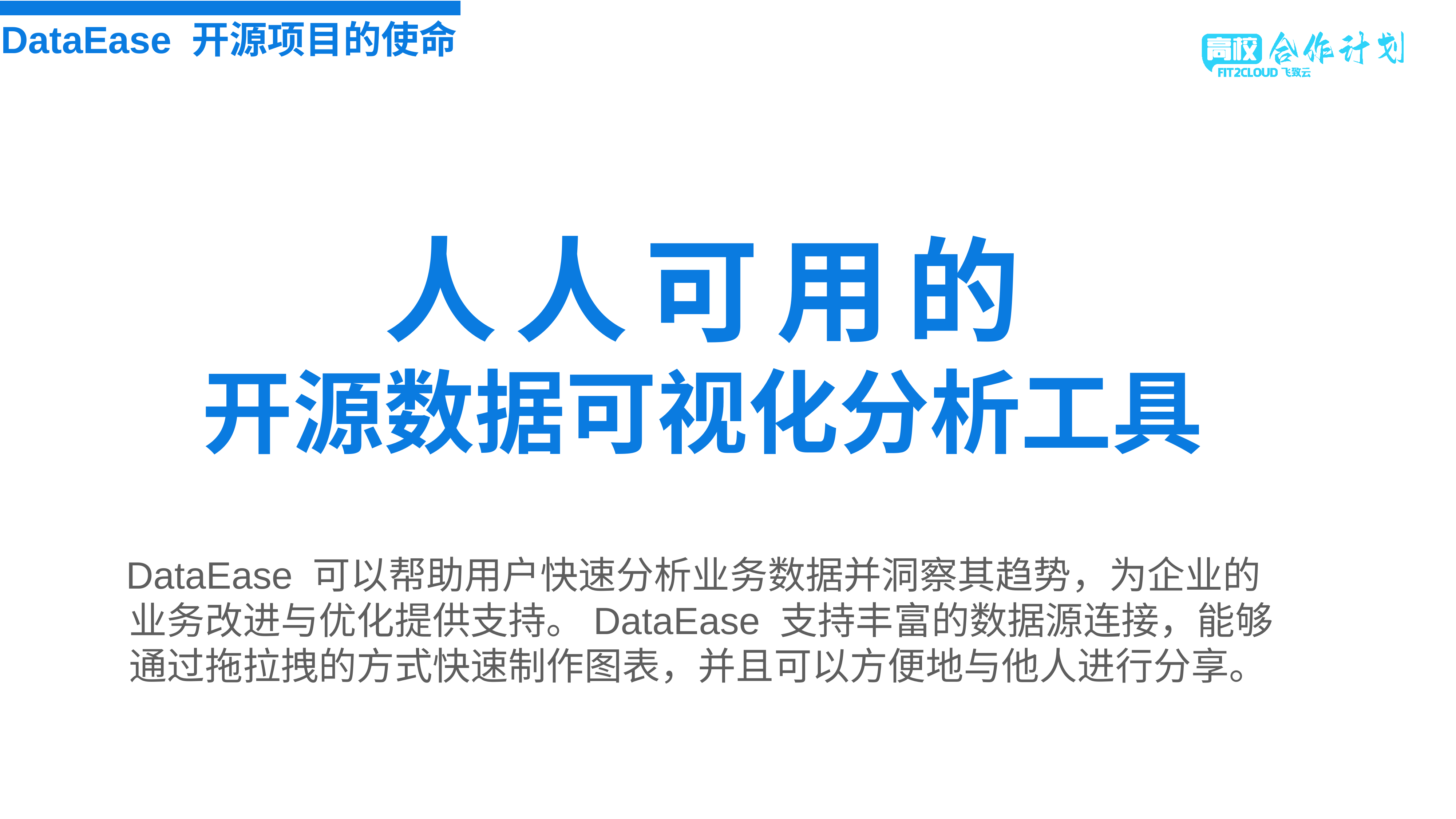

DataEase 开源项目的使命
人人可用的
开源数据可视化分析工具
DataEase 可以帮助用户快速分析业务数据并洞察其趋势，为企业的业务改进与优化提供支持。DataEase 支持丰富的数据源连接，能够通过拖拉拽的方式快速制作图表，并且可以方便地与他人进行分享。